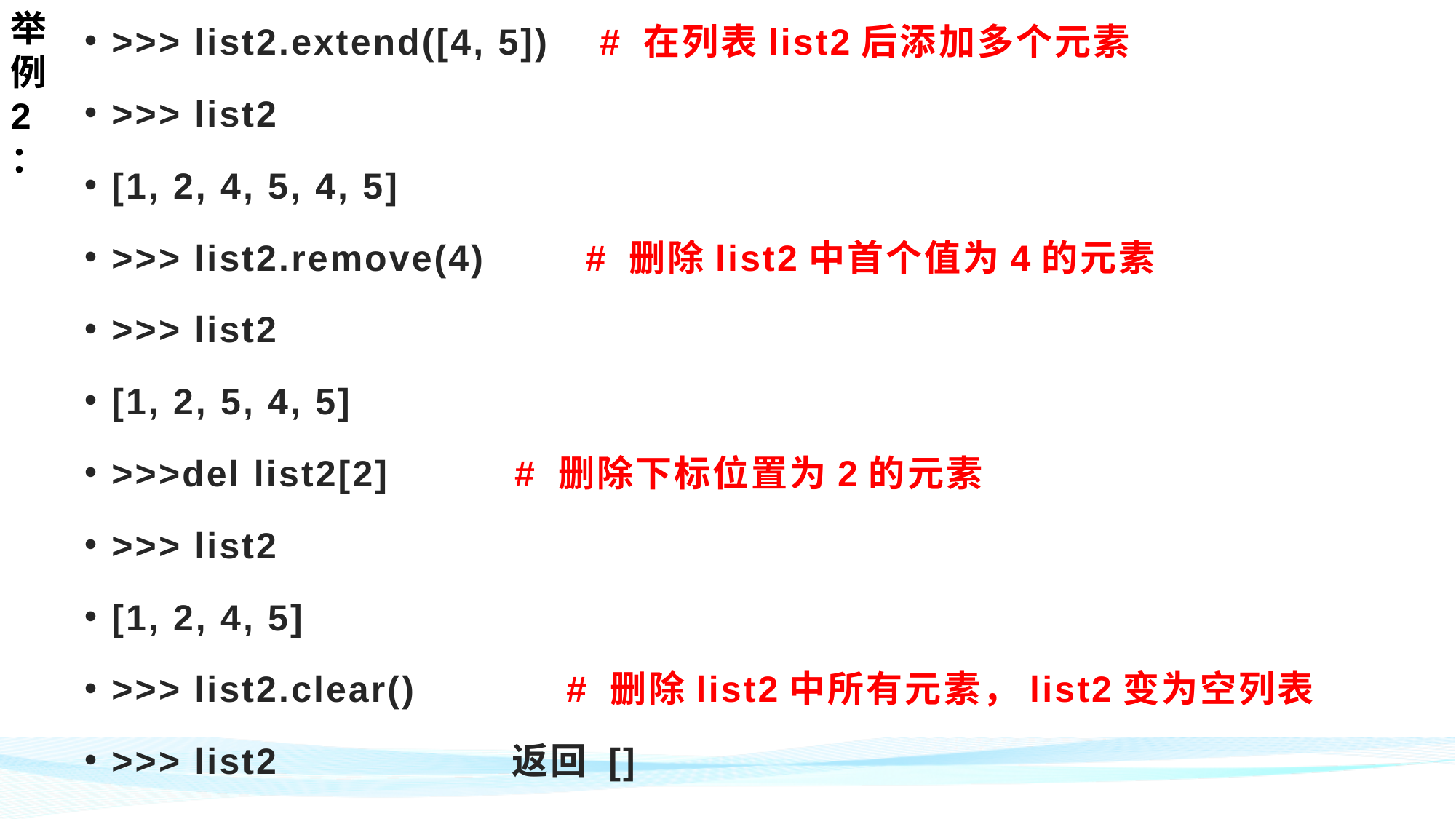

举例2：
>>> list2.extend([4, 5])    # 在列表list2后添加多个元素
>>> list2
[1, 2, 4, 5, 4, 5]
>>> list2.remove(4)        # 删除list2中首个值为4的元素
>>> list2
[1, 2, 5, 4, 5]
>>>del list2[2]          # 删除下标位置为2的元素
>>> list2
[1, 2, 4, 5]
>>> list2.clear()            # 删除list2中所有元素，list2变为空列表
>>> list2                  返回 []

26